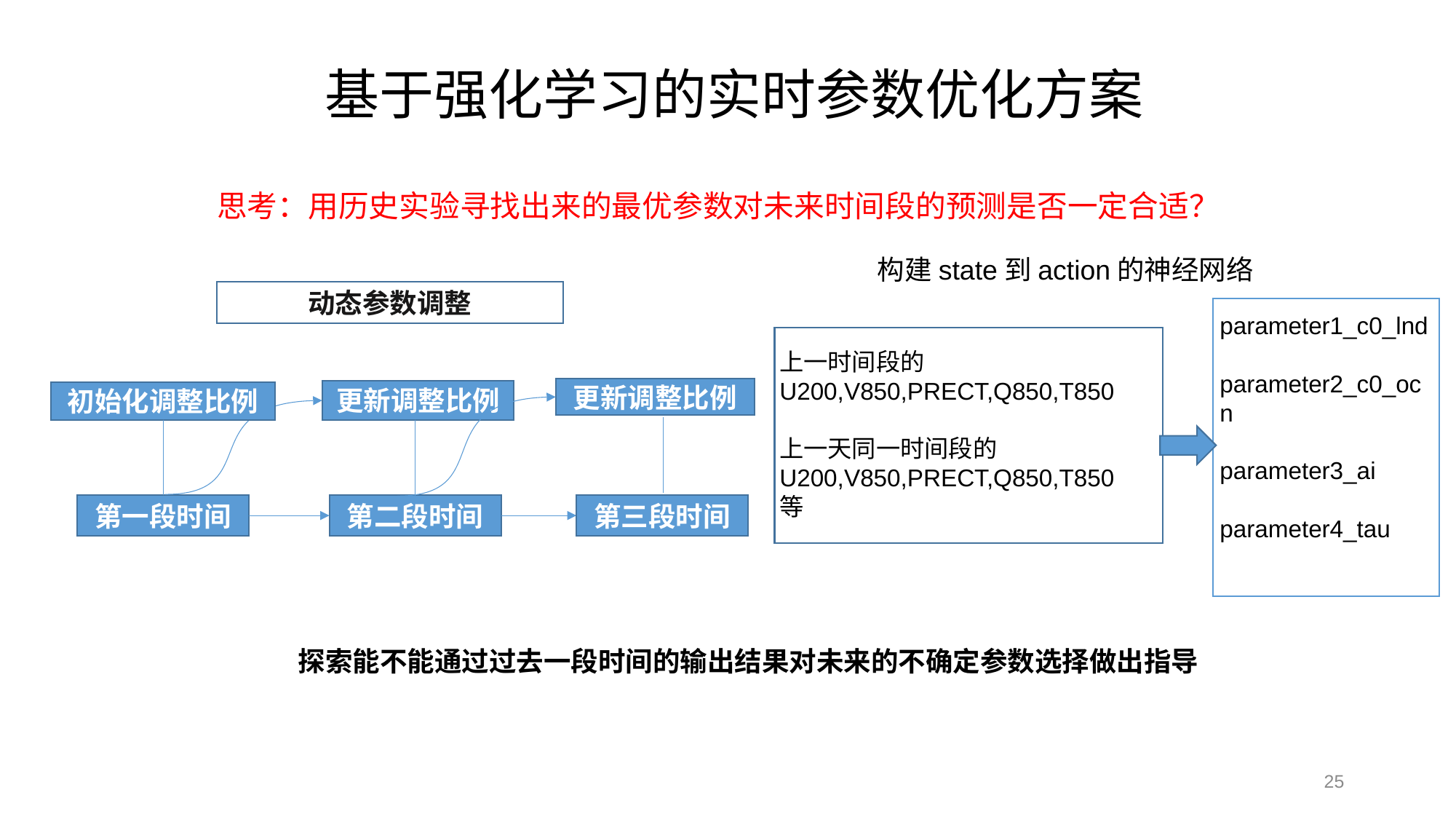

基于强化学习的实时参数优化方案
思考：用历史实验寻找出来的最优参数对未来时间段的预测是否一定合适？
构建state到action的神经网络
动态参数调整

parameter1_c0_lnd

parameter2_c0_ocn

parameter3_ai

parameter4_tau

上一时间段的U200,V850,PRECT,Q850,T850

上一天同一时间段的U200,V850,PRECT,Q850,T850
等

更新调整比例
更新调整比例
初始化调整比例
第一段时间
第二段时间
第三段时间
探索能不能通过过去一段时间的输出结果对未来的不确定参数选择做出指导
25